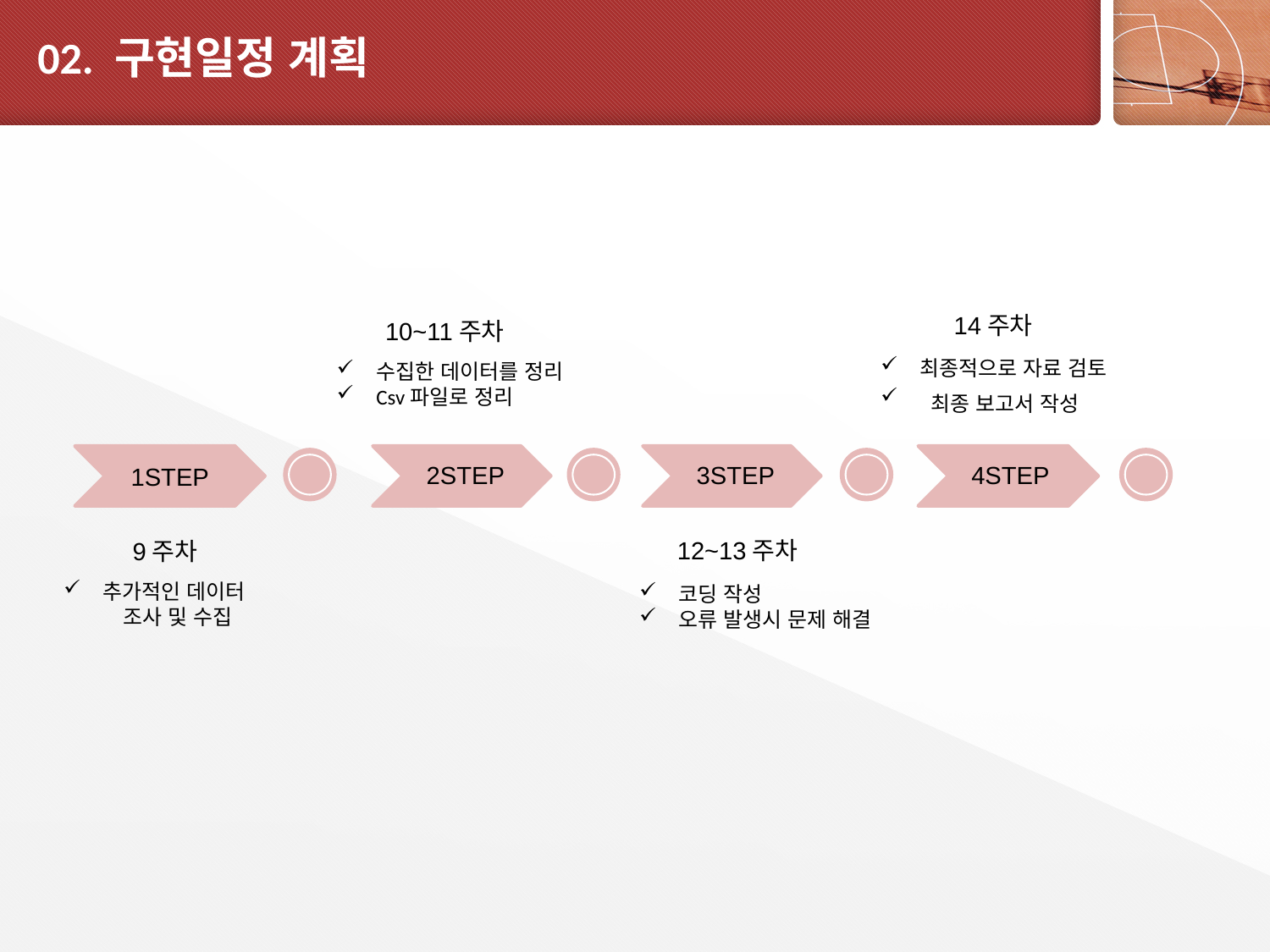

# 02. 구현일정 계획
14주차
10~11주차

수집한 데이터를 정리
Csv파일로 정리
최종적으로 자료 검토
 최종 보고서 작성

2STEP
3STEP
4STEP

1STEP
  9주차

추가적인 데이터
      조사 및 수집

12~13주차

코딩 작성
오류 발생시 문제 해결